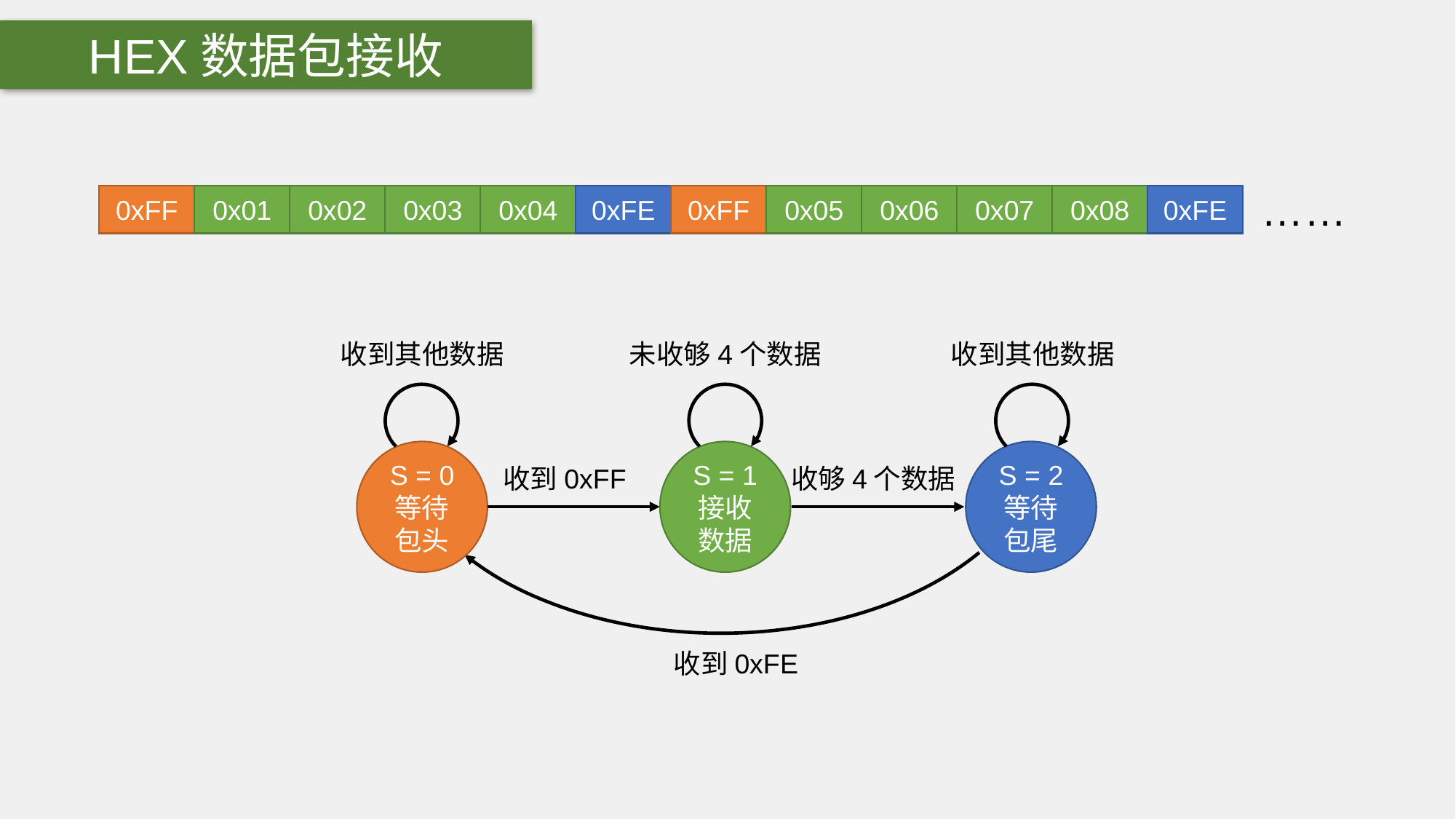

HEX数据包接收
……
0xFF
0x01
0x02
0x03
0x04
0xFE
0xFF
0x05
0x06
0x07
0x08
0xFE

收到其他数据
未收够4个数据
收到其他数据

S = 0
等待包头
S = 1
接收数据
S = 2
等待包尾
收到0xFF
收够4个数据
收到0xFE